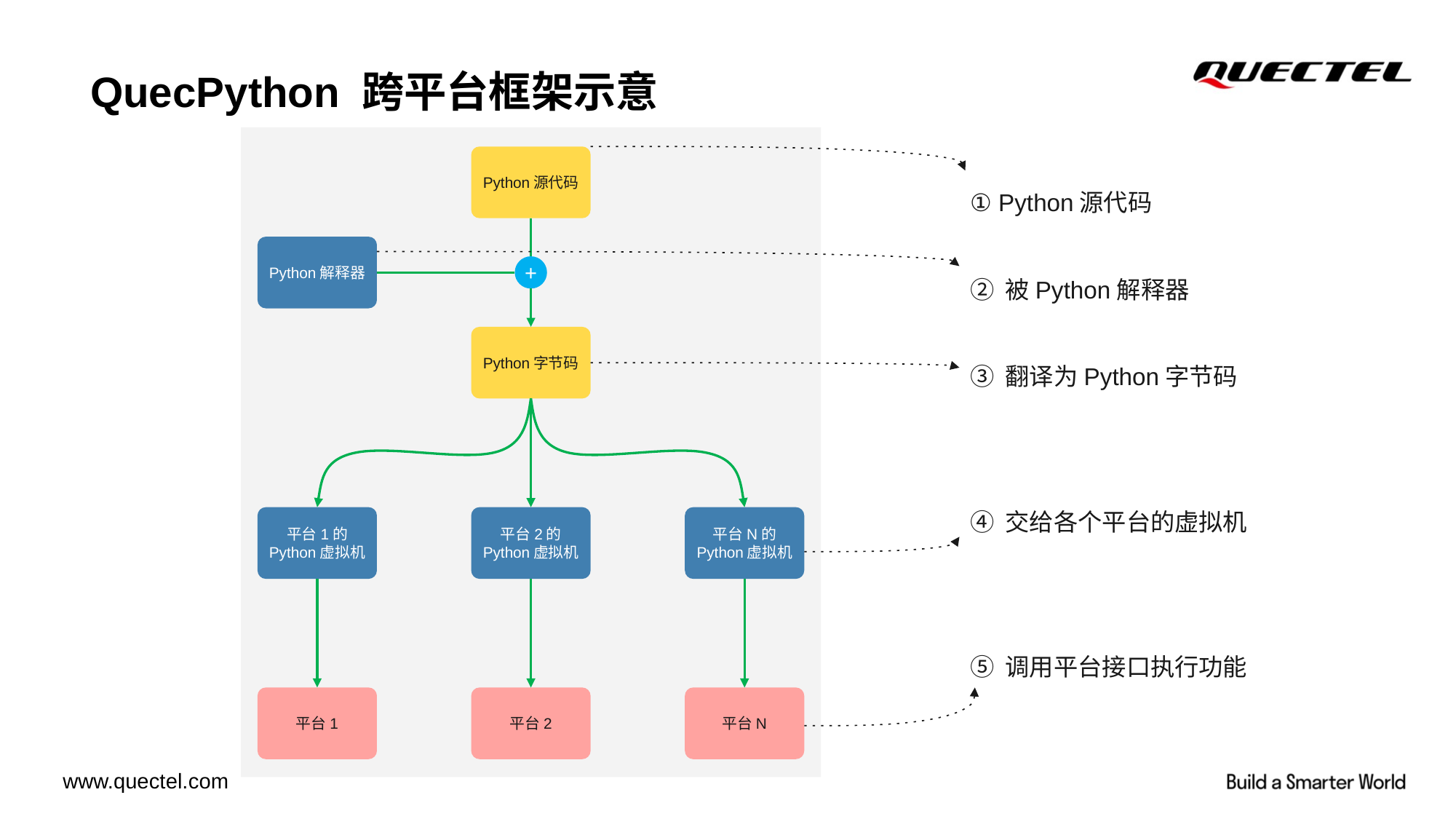

QuecPython 跨平台框架示意

① Python源代码

② 被Python解释器

③ 翻译为Python字节码

④ 交给各个平台的虚拟机

⑤ 调用平台接口执行功能

Python源代码

Python解释器

+

Python字节码

平台1的
Python虚拟机
平台2的
Python虚拟机
平台N的
Python虚拟机

平台1
平台2
平台N